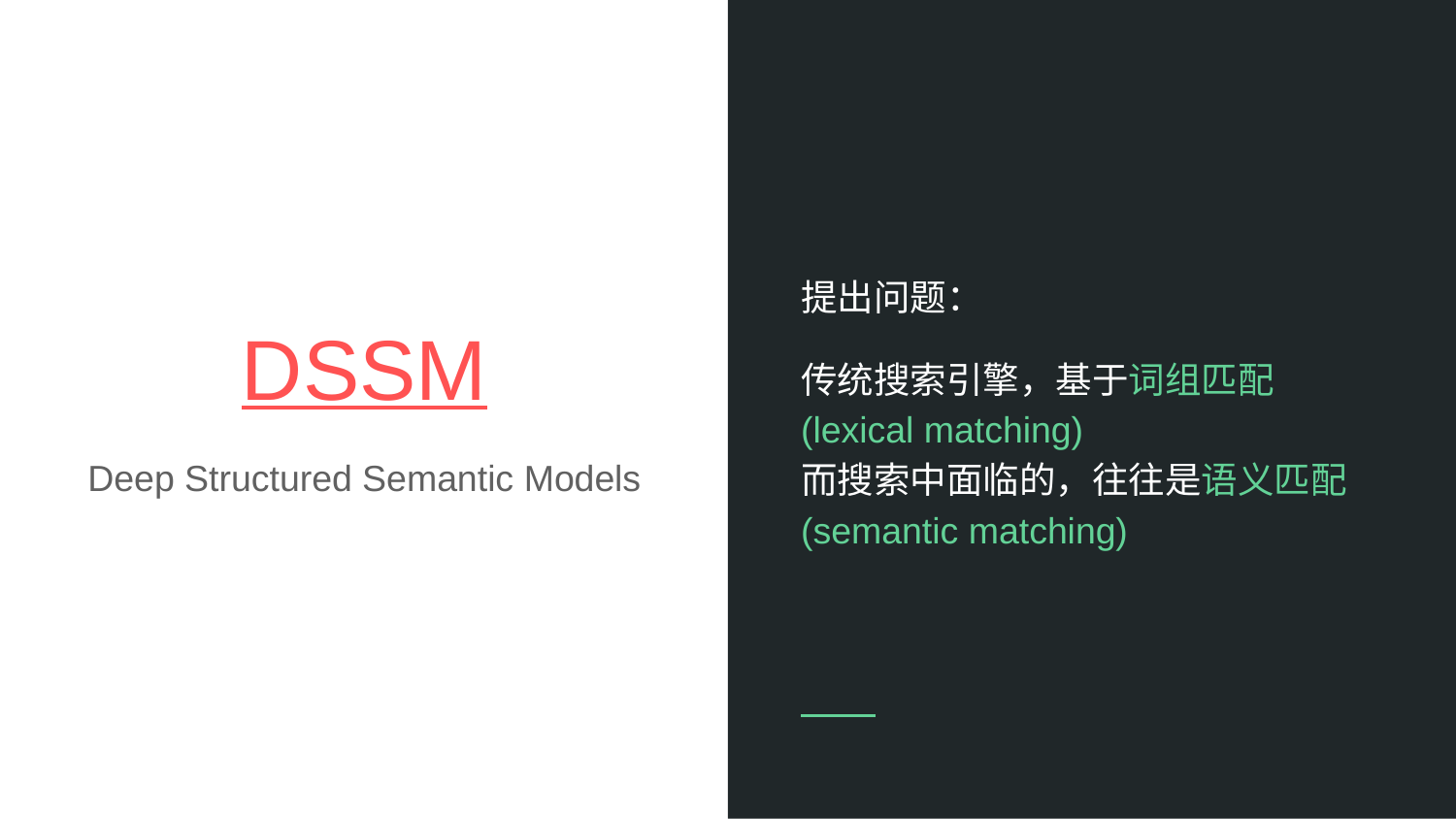

提出问题：
传统搜索引擎，基于词组匹配(lexical matching)
而搜索中面临的，往往是语义匹配(semantic matching)
# DSSM
Deep Structured Semantic Models